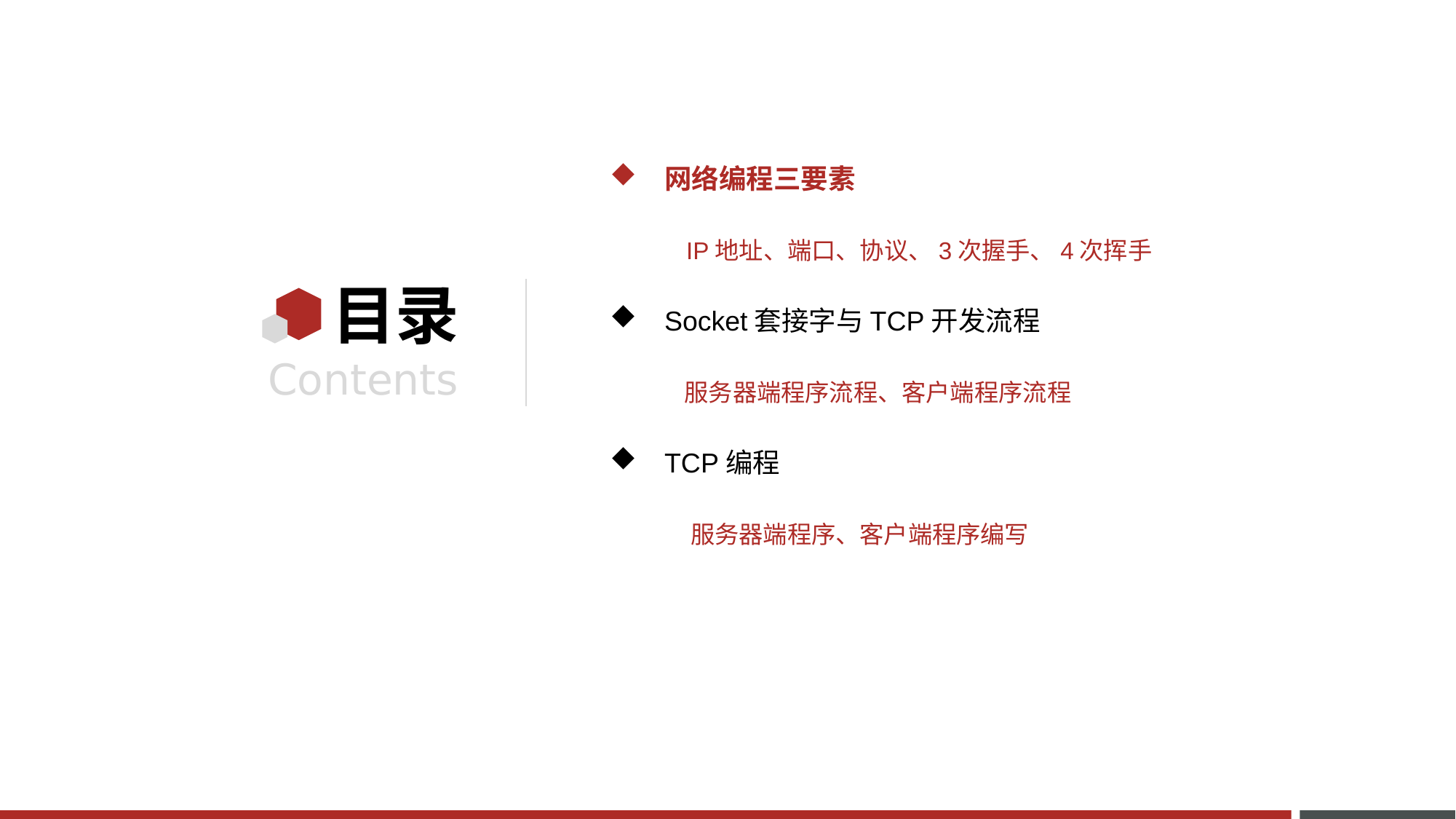

网络编程三要素
          IP地址、端口、协议、3次握手、4次挥手
Socket套接字与TCP开发流程
           服务器端程序流程、客户端程序流程
TCP编程
            服务器端程序、客户端程序编写